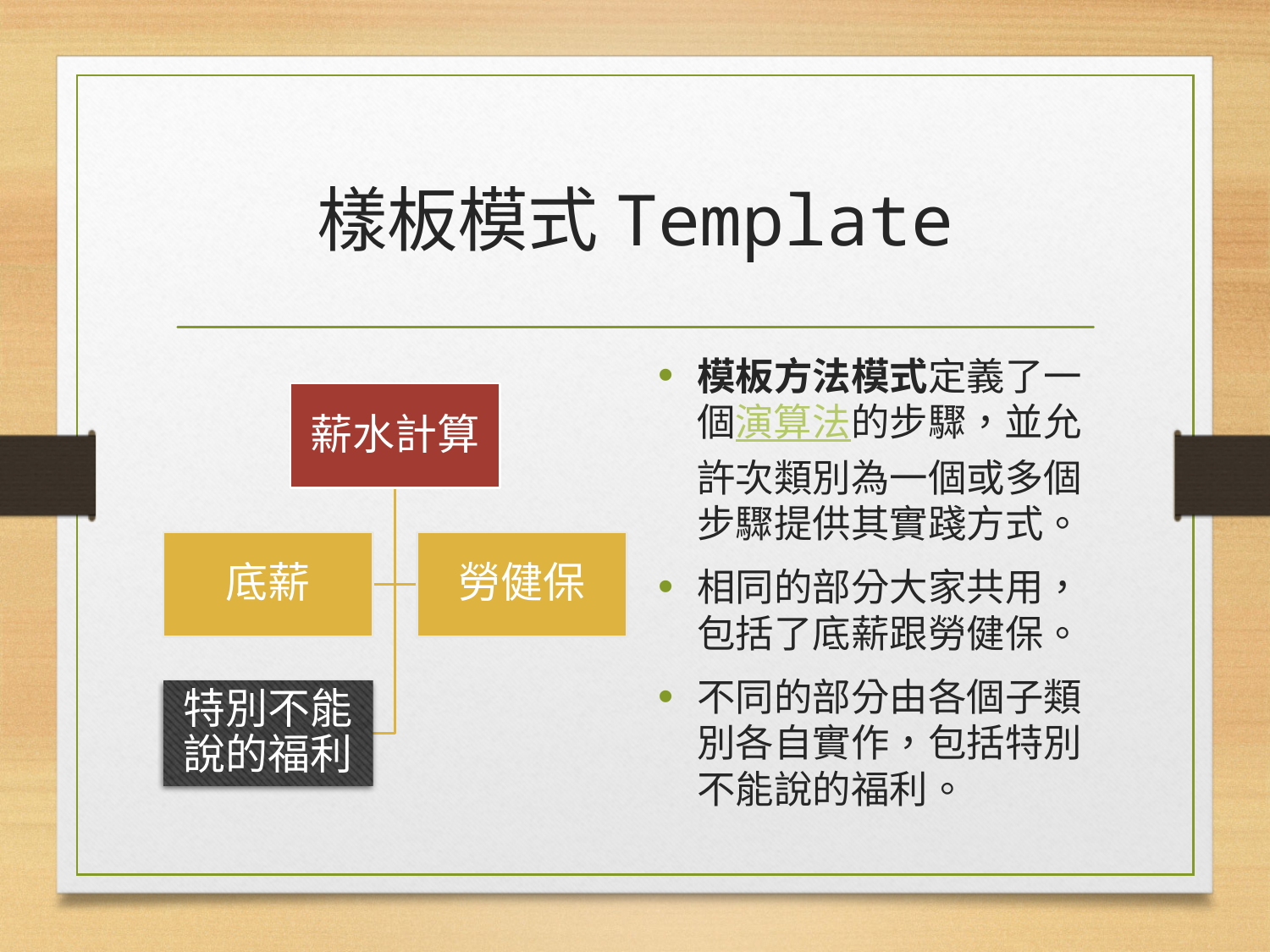

# 樣板模式Template
模板方法模式定義了一個演算法的步驟，並允許次類別為一個或多個步驟提供其實踐方式。
相同的部分大家共用，包括了底薪跟勞健保。
不同的部分由各個子類別各自實作，包括特別不能說的福利。
薪水計算
底薪
勞健保
特別不能說的福利